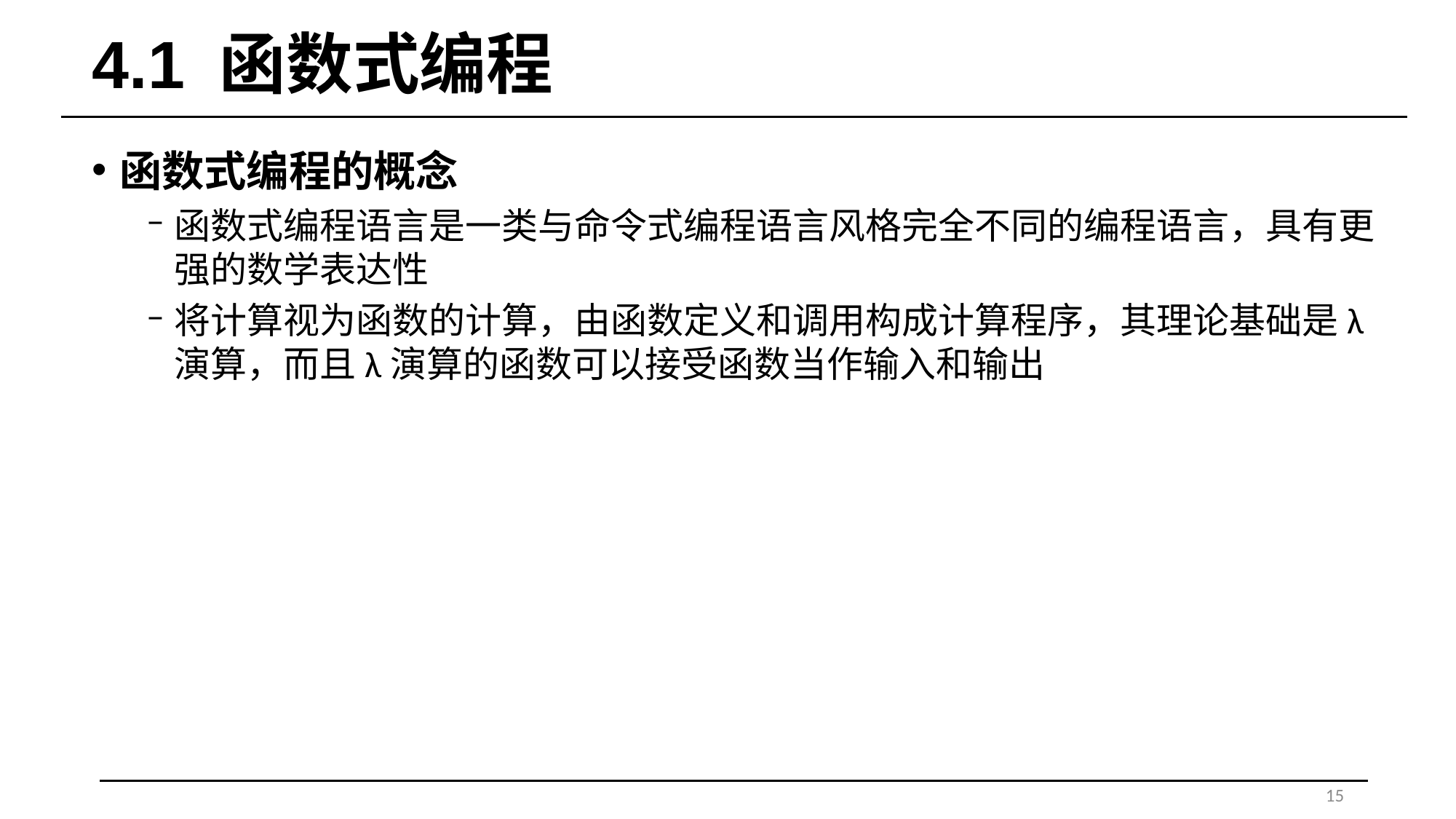

# 4.1 函数式编程
函数式编程的概念
函数式编程语言是一类与命令式编程语言风格完全不同的编程语言，具有更强的数学表达性
将计算视为函数的计算，由函数定义和调用构成计算程序，其理论基础是λ演算，而且λ演算的函数可以接受函数当作输入和输出
15